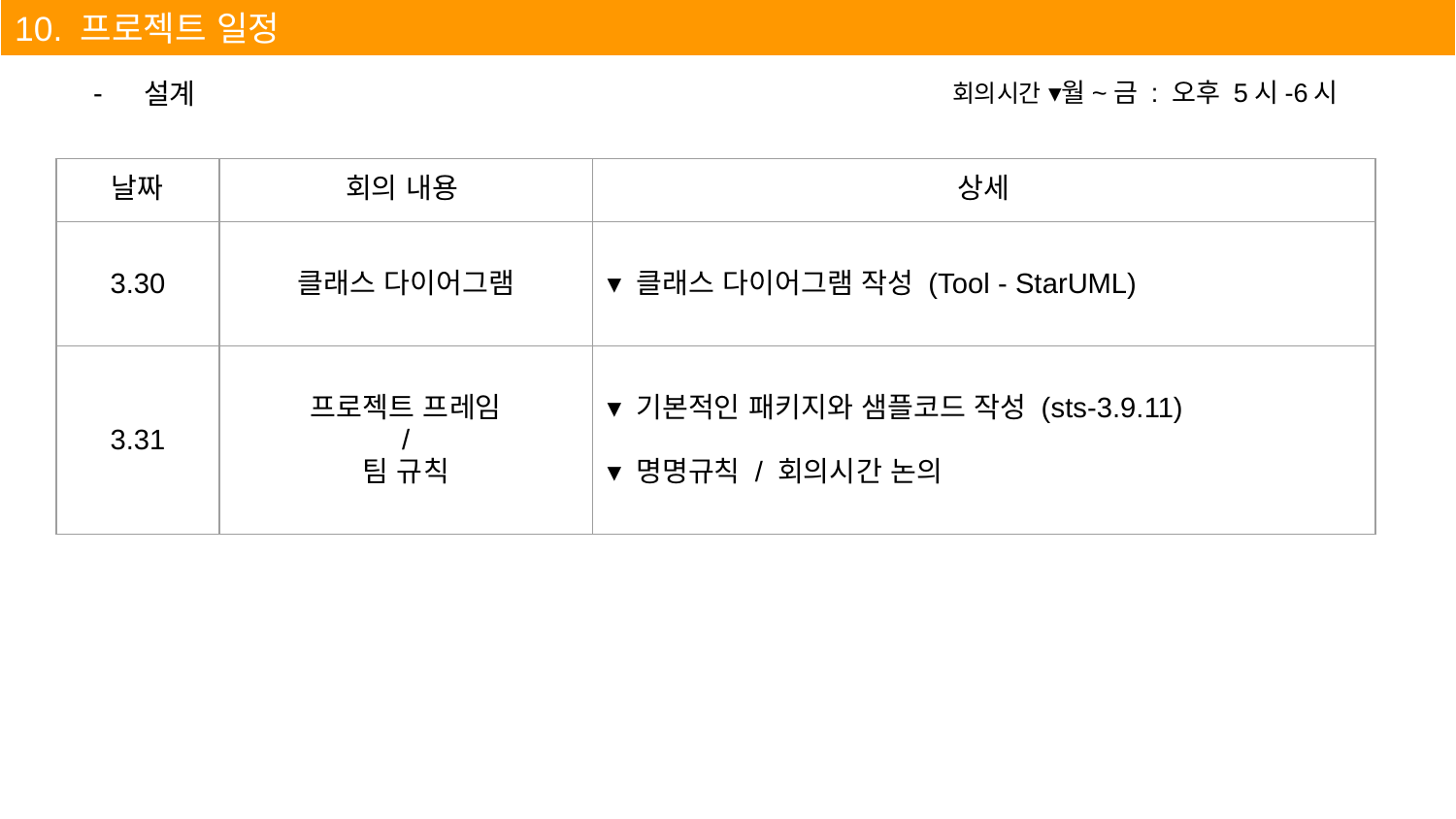

10. 프로젝트 일정
회의시간 ▾월~금 : 오후 5시-6시
설계
| 날짜 | 회의 내용 | 상세 |
| --- | --- | --- |
| 3.30 | 클래스 다이어그램 | ▾ 클래스 다이어그램 작성 (Tool - StarUML) |
| 3.31 | 프로젝트 프레임 / 팀 규칙 | ▾ 기본적인 패키지와 샘플코드 작성 (sts-3.9.11) ▾ 명명규칙 / 회의시간 논의 |